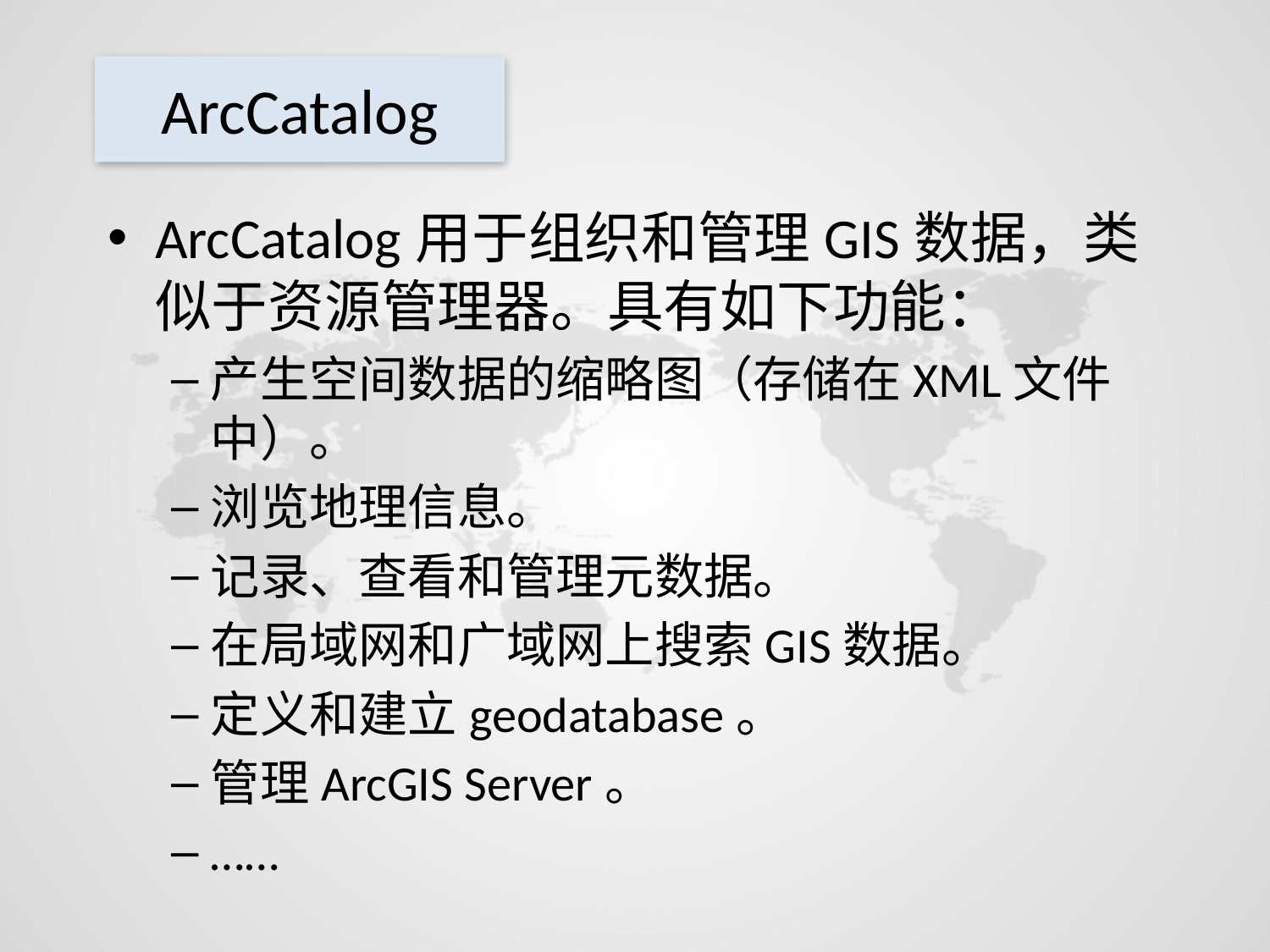

# ArcCatalog
ArcCatalog用于组织和管理GIS数据，类似于资源管理器。具有如下功能：
产生空间数据的缩略图（存储在XML文件中）。
浏览地理信息。
记录、查看和管理元数据。
在局域网和广域网上搜索GIS数据。
定义和建立geodatabase。
管理ArcGIS Server。
……